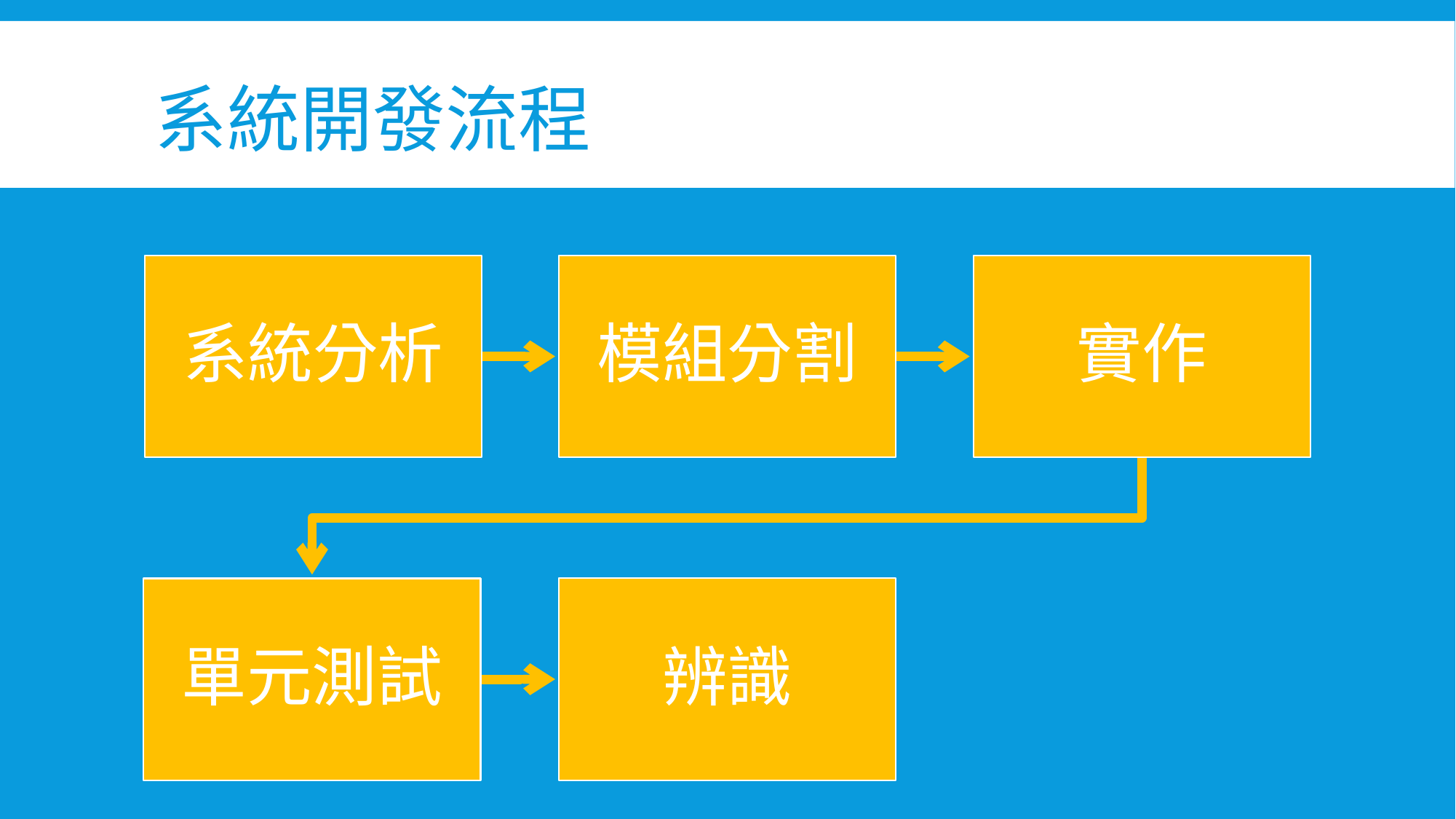

# 系統開發流程

系統分析

模組分割

實作

單元測試
辨識